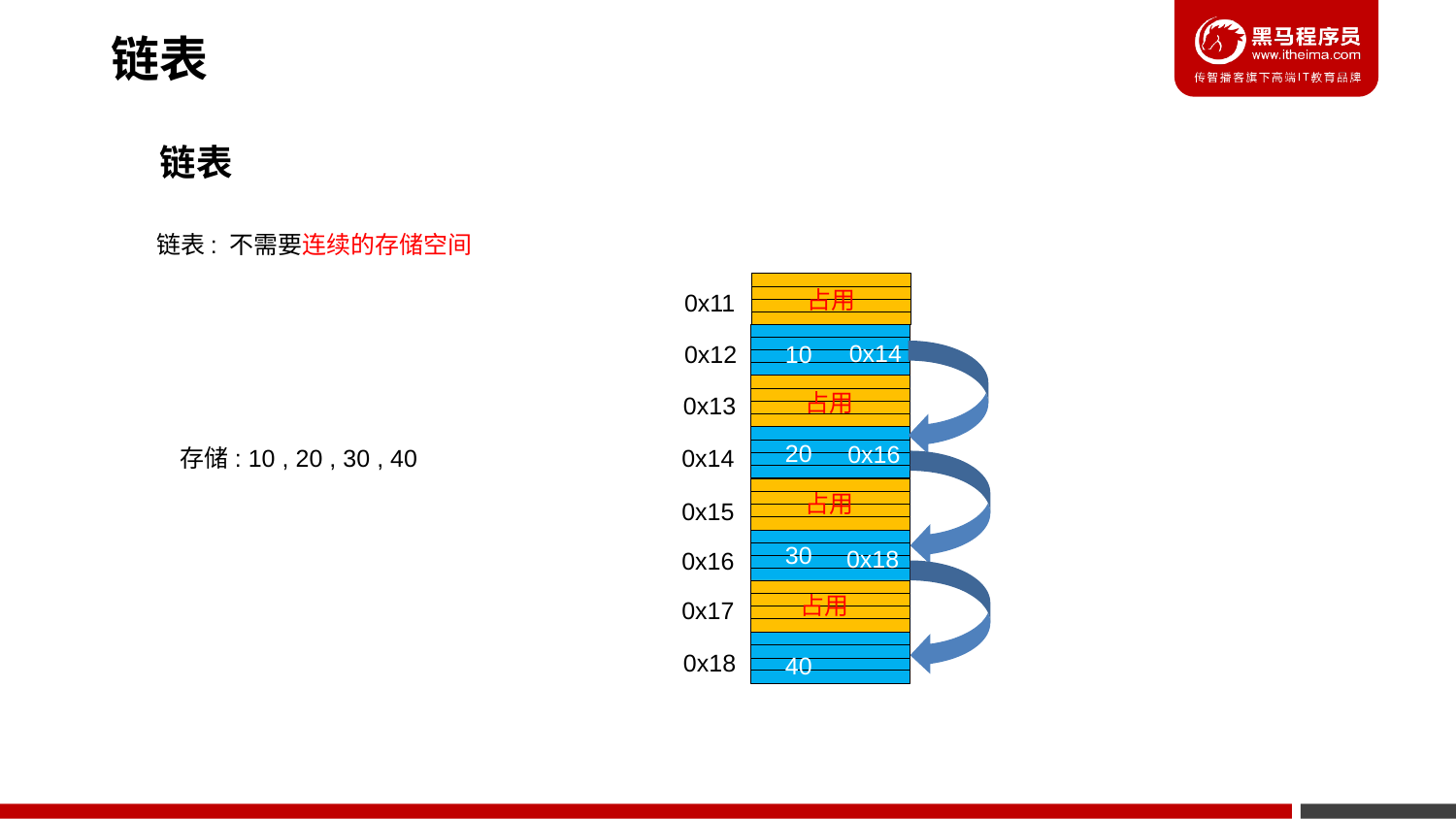

链表
链表
链表: 不需要连续的存储空间

占用
0x11

0x14
0x12
10

占用
0x13

20
0x16
存储: 10 , 20 , 30 , 40
0x14

占用
0x15

30
0x18
0x16

占用
0x17

0x18
40